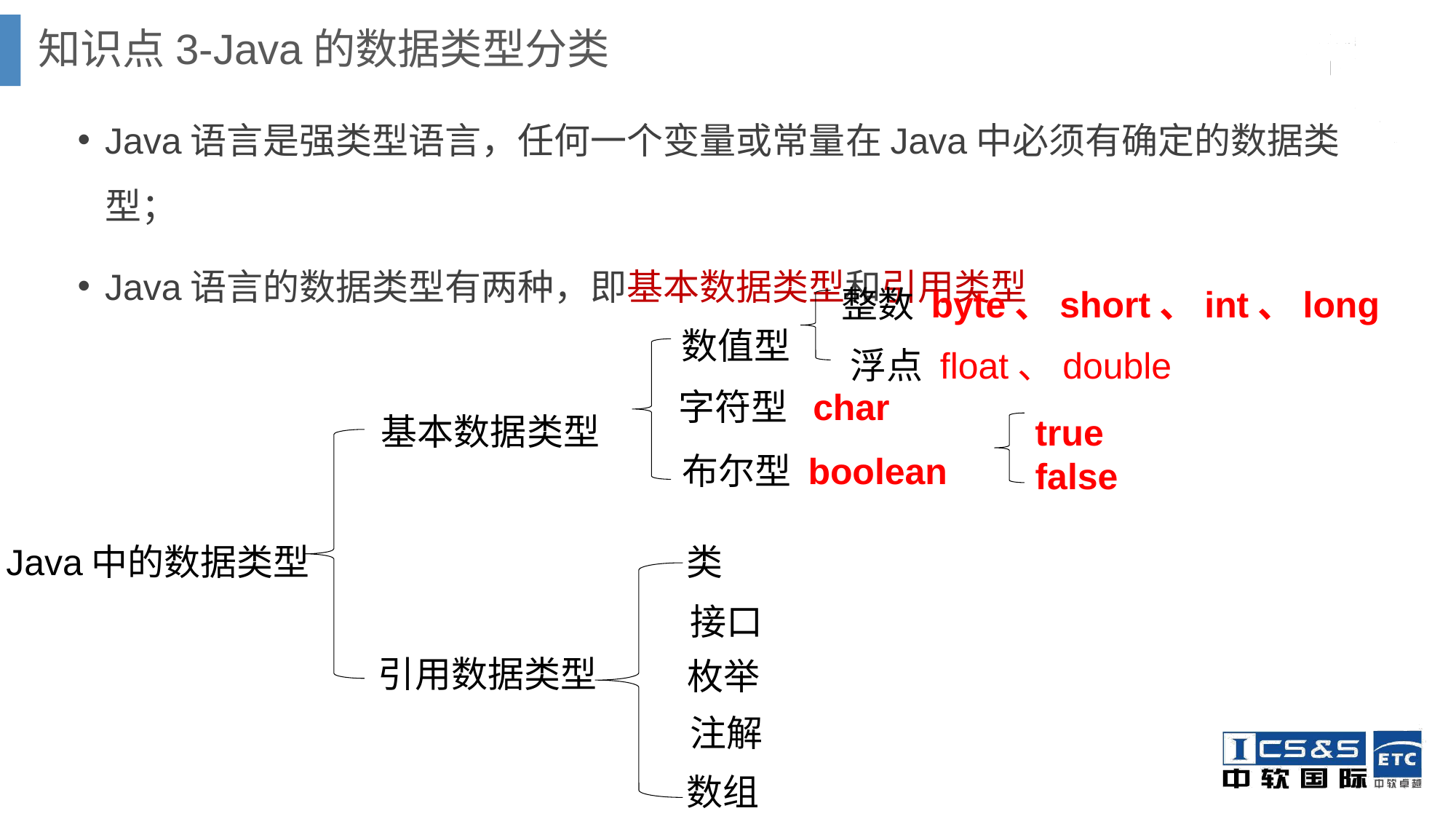

知识点3-Java的数据类型分类
Java语言是强类型语言，任何一个变量或常量在Java中必须有确定的数据类型；
Java语言的数据类型有两种，即基本数据类型和引用类型
整数 byte、short、int、long
数值型
浮点 float、double

字符型  char

基本数据类型

Java中的数据类型
布尔型 boolean
类

接口
引用数据类型
枚举
注解

true
false

数组